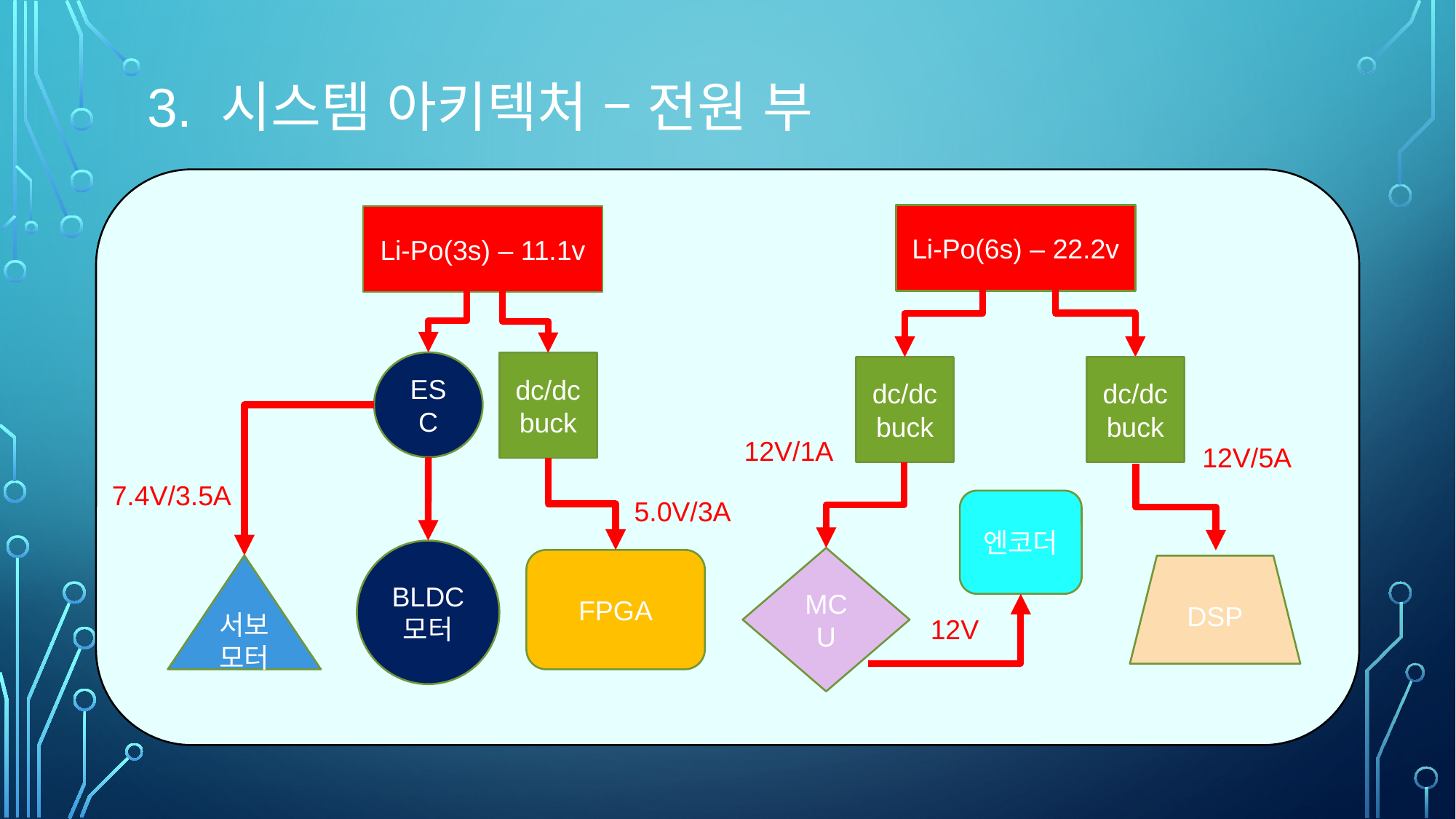

# 3. 시스템 아키텍처 – 전원 부

Li-Po(6s) – 22.2v
Li-Po(3s) – 11.1v
ESC
dc/dc buck
dc/dc buck
dc/dc buck
12V/1A
12V/5A
7.4V/3.5A
5.0V/3A
엔코더
BLDC 모터
MCU
FPGA
서보 모터
DSP
12V